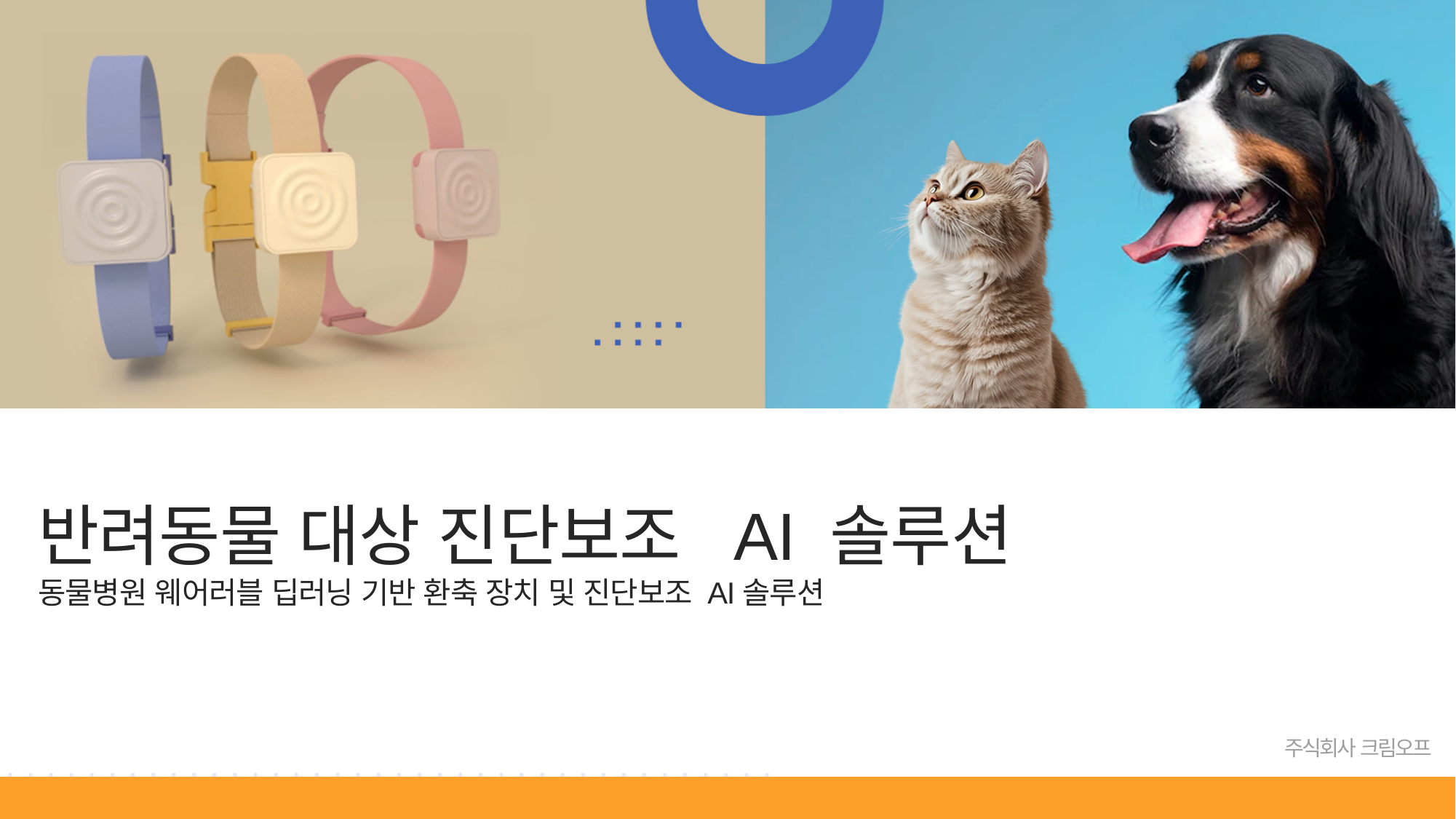

반려동물 대상 진단보조  AI 솔루션
동물병원 웨어러블 딥러닝 기반 환축 장치 및 진단보조 AI솔루션
주식회사 크림오프